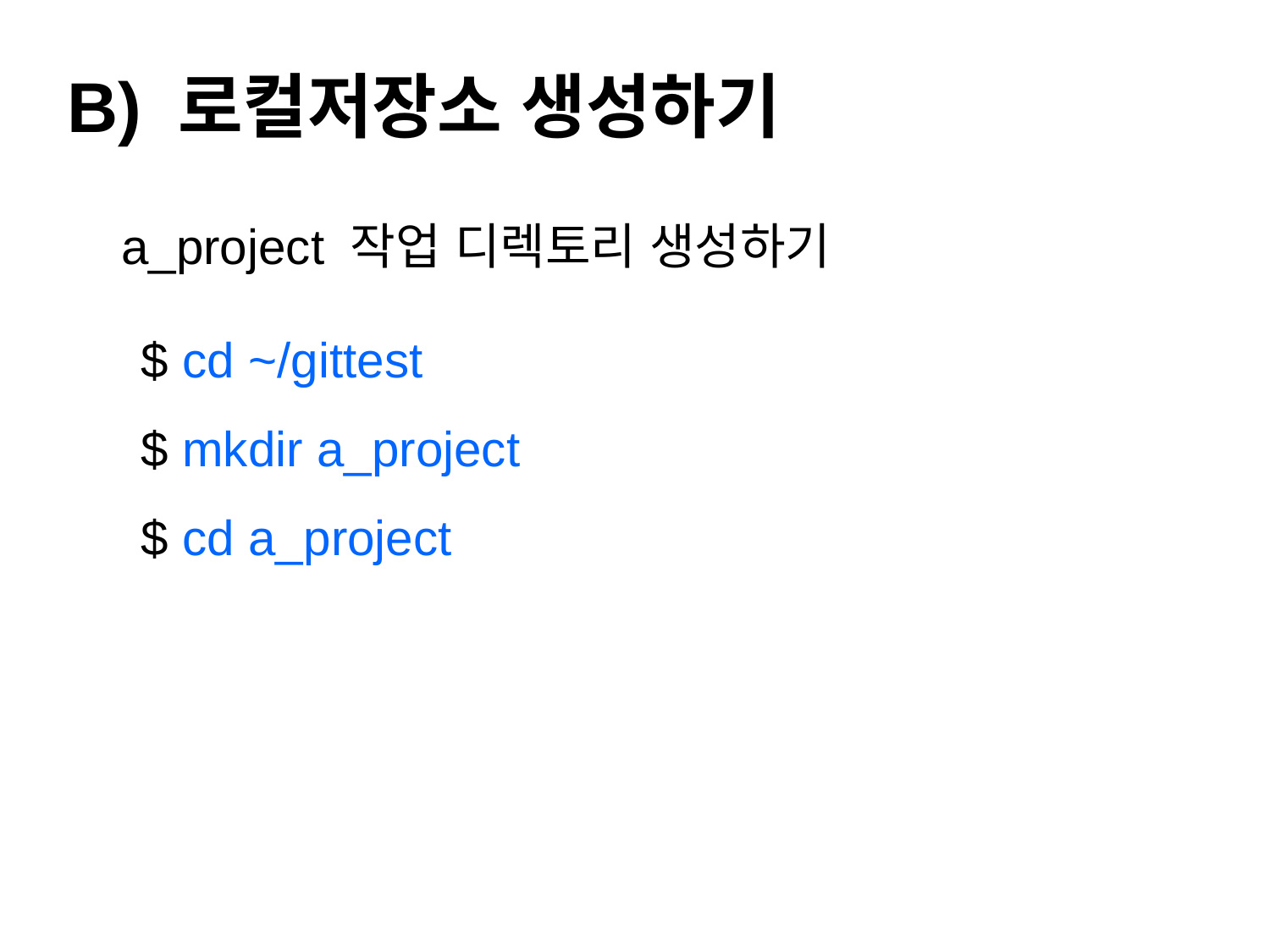

#
B) 로컬저장소 생성하기
  a_project 작업 디렉토리 생성하기

 $ cd ~/gittest
 $ mkdir a_project
 $ cd a_project